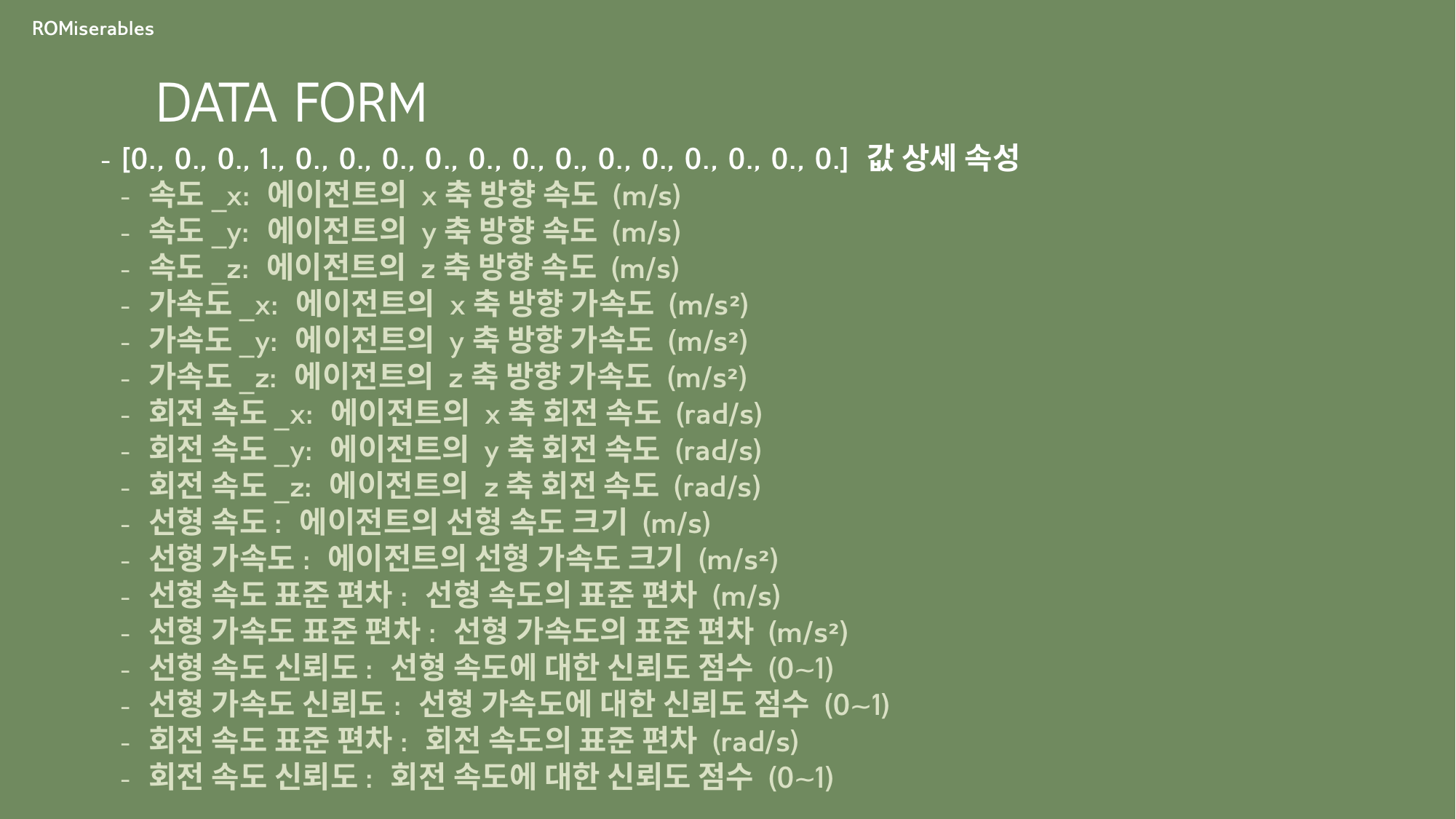

ROMiserables
DATA FORM
- [0., 0., 0., 1., 0., 0., 0., 0., 0., 0., 0., 0., 0., 0., 0., 0., 0.] 값 상세 속성
  - 속도_x: 에이전트의 x축 방향 속도 (m/s)
  - 속도_y: 에이전트의 y축 방향 속도 (m/s)
  - 속도_z: 에이전트의 z축 방향 속도 (m/s)
  - 가속도_x: 에이전트의 x축 방향 가속도 (m/s²)
  - 가속도_y: 에이전트의 y축 방향 가속도 (m/s²)
  - 가속도_z: 에이전트의 z축 방향 가속도 (m/s²)
  - 회전 속도_x: 에이전트의 x축 회전 속도 (rad/s)
  - 회전 속도_y: 에이전트의 y축 회전 속도 (rad/s)
  - 회전 속도_z: 에이전트의 z축 회전 속도 (rad/s)
  - 선형 속도: 에이전트의 선형 속도 크기 (m/s)
  - 선형 가속도: 에이전트의 선형 가속도 크기 (m/s²)
  - 선형 속도 표준 편차: 선형 속도의 표준 편차 (m/s)
  - 선형 가속도 표준 편차: 선형 가속도의 표준 편차 (m/s²)
  - 선형 속도 신뢰도: 선형 속도에 대한 신뢰도 점수 (0~1)
  - 선형 가속도 신뢰도: 선형 가속도에 대한 신뢰도 점수 (0~1)
  - 회전 속도 표준 편차: 회전 속도의 표준 편차 (rad/s)
  - 회전 속도 신뢰도: 회전 속도에 대한 신뢰도 점수 (0~1)